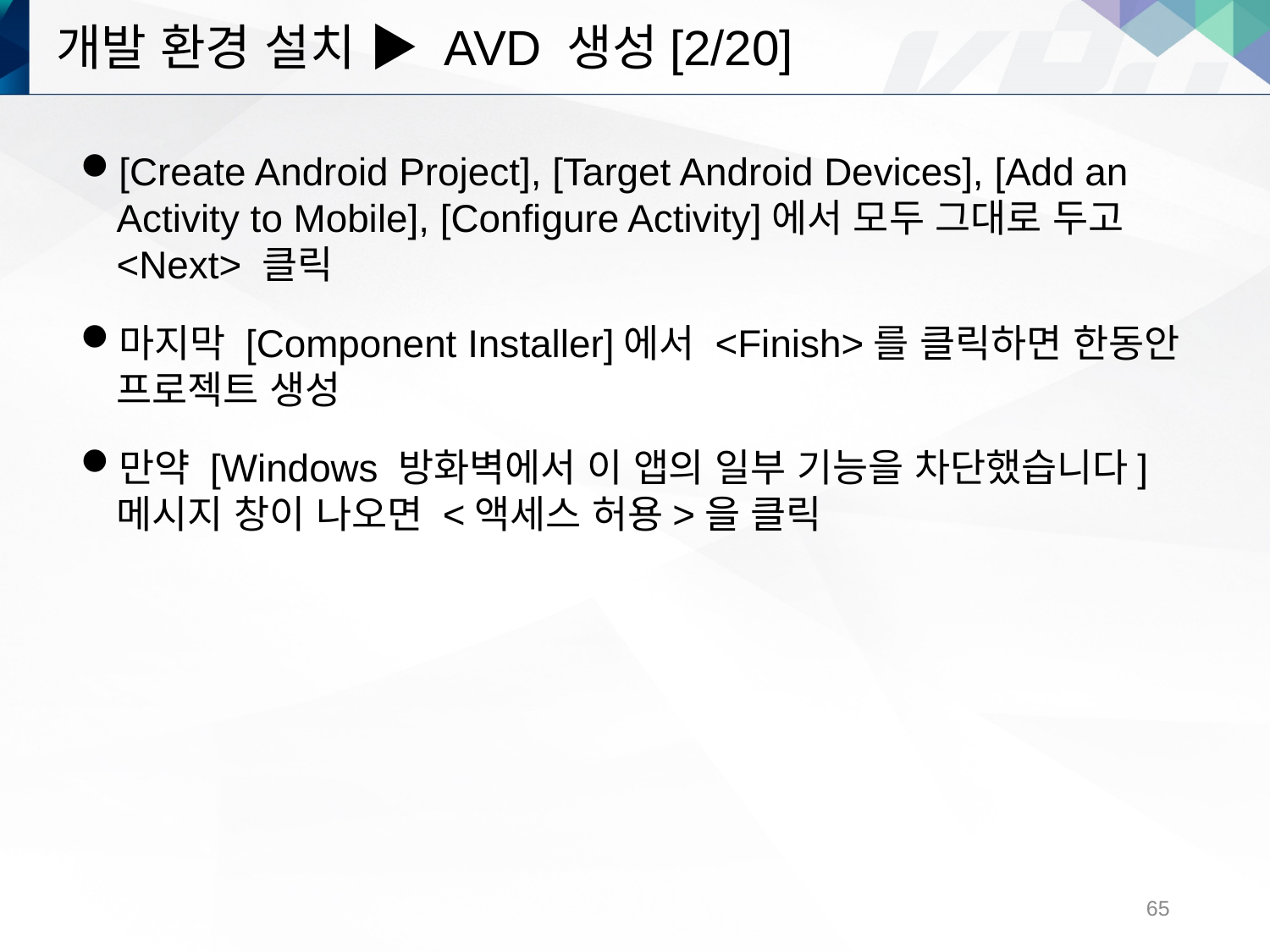

# 개발 환경 설치 ▶ AVD 생성[2/20]
[Create Android Project], [Target Android Devices], [Add an Activity to Mobile], [Configure Activity]에서 모두 그대로 두고 <Next> 클릭
마지막 [Component Installer]에서 <Finish>를 클릭하면 한동안 프로젝트 생성
만약 [Windows 방화벽에서 이 앱의 일부 기능을 차단했습니다] 메시지 창이 나오면 <액세스 허용>을 클릭
65